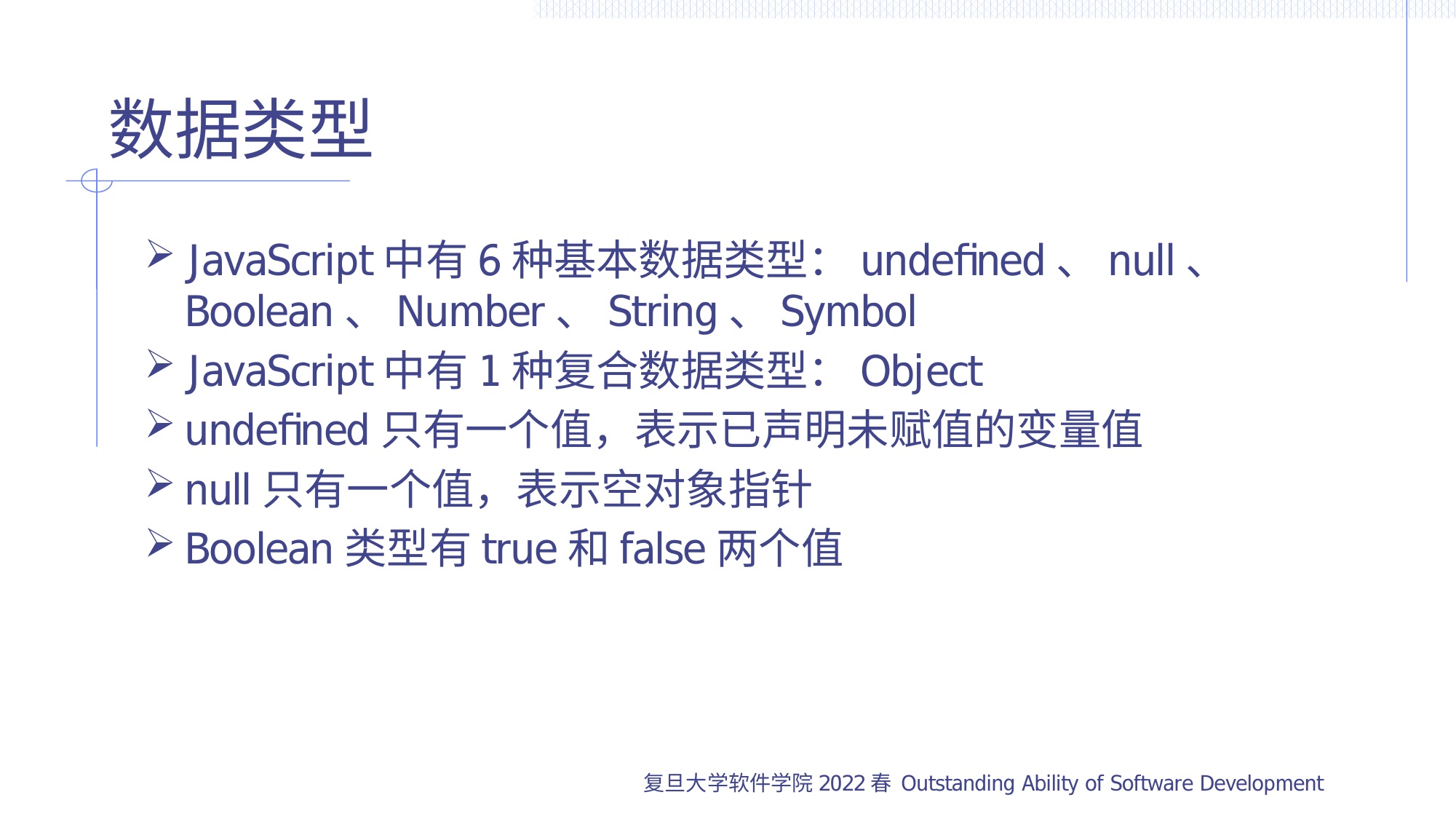

# 数据类型
JavaScript中有6种基本数据类型：undefined、null、 Boolean、Number、String、Symbol
JavaScript中有1种复合数据类型：Object
undefined只有一个值，表示已声明未赋值的变量值
null只有一个值，表示空对象指针
Boolean类型有true和false两个值